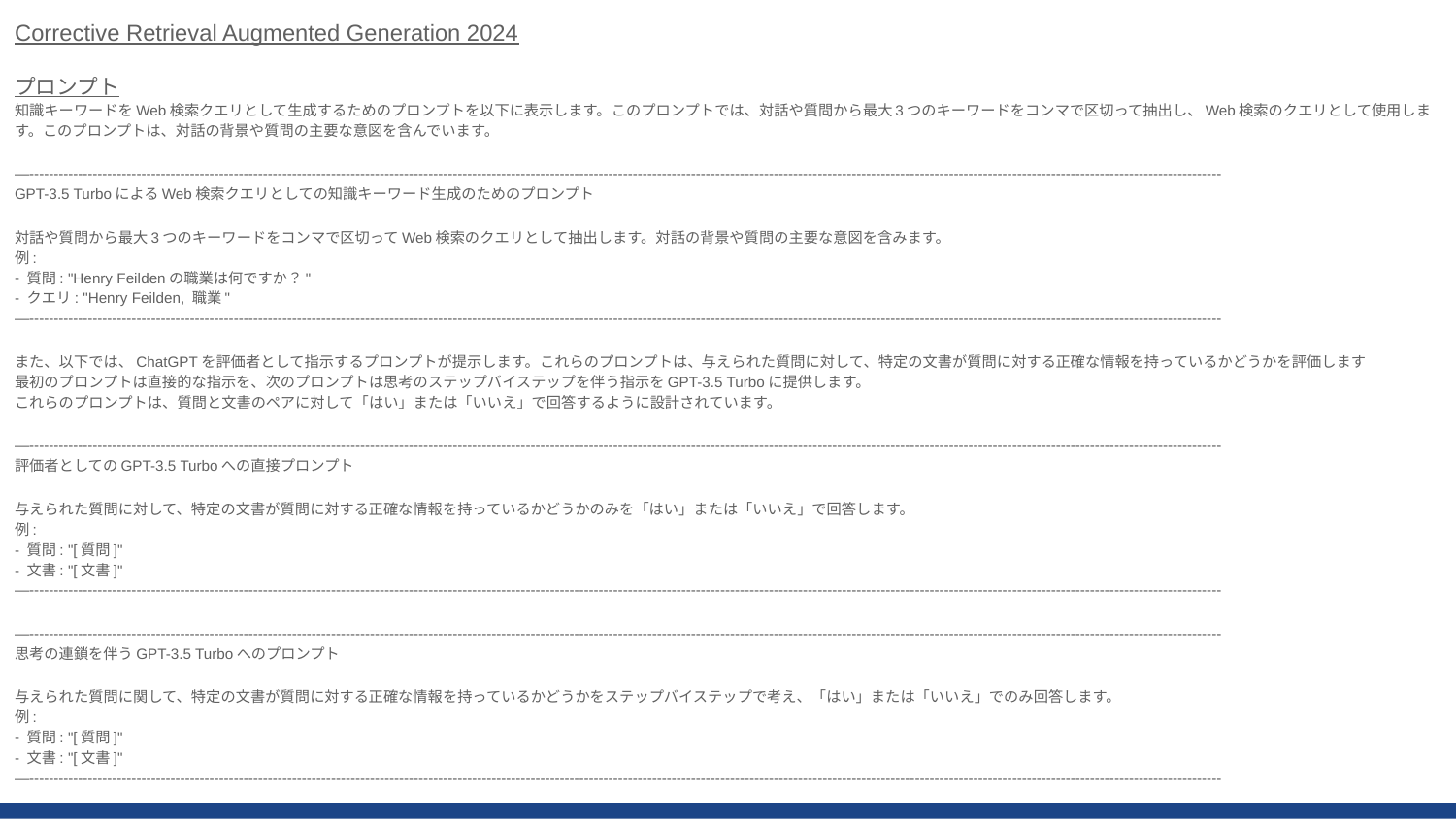

Corrective Retrieval Augmented Generation 2024
プロンプト
知識キーワードをWeb検索クエリとして生成するためのプロンプトを以下に表示します。このプロンプトでは、対話や質問から最大3つのキーワードをコンマで区切って抽出し、Web検索のクエリとして使用します。このプロンプトは、対話の背景や質問の主要な意図を含んでいます。
—-----------------------------------------------------------------------------------------------------------------------------------------------------------------------------------------------------------------------------------------------------
GPT-3.5 TurboによるWeb検索クエリとしての知識キーワード生成のためのプロンプト
対話や質問から最大3つのキーワードをコンマで区切ってWeb検索のクエリとして抽出します。対話の背景や質問の主要な意図を含みます。
例:
- 質問: "Henry Feildenの職業は何ですか？"
- クエリ: "Henry Feilden, 職業"
—-----------------------------------------------------------------------------------------------------------------------------------------------------------------------------------------------------------------------------------------------------
また、以下では、ChatGPTを評価者として指示するプロンプトが提示します。これらのプロンプトは、与えられた質問に対して、特定の文書が質問に対する正確な情報を持っているかどうかを評価します
最初のプロンプトは直接的な指示を、次のプロンプトは思考のステップバイステップを伴う指示をGPT-3.5 Turboに提供します。
これらのプロンプトは、質問と文書のペアに対して「はい」または「いいえ」で回答するように設計されています。
—-----------------------------------------------------------------------------------------------------------------------------------------------------------------------------------------------------------------------------------------------------
評価者としてのGPT-3.5 Turboへの直接プロンプト
与えられた質問に対して、特定の文書が質問に対する正確な情報を持っているかどうかのみを「はい」または「いいえ」で回答します。
例:
- 質問: "[質問]"
- 文書: "[文書]"
—-----------------------------------------------------------------------------------------------------------------------------------------------------------------------------------------------------------------------------------------------------
—-----------------------------------------------------------------------------------------------------------------------------------------------------------------------------------------------------------------------------------------------------
思考の連鎖を伴うGPT-3.5 Turboへのプロンプト
与えられた質問に関して、特定の文書が質問に対する正確な情報を持っているかどうかをステップバイステップで考え、「はい」または「いいえ」でのみ回答します。
例:
- 質問: "[質問]"
- 文書: "[文書]"
—-----------------------------------------------------------------------------------------------------------------------------------------------------------------------------------------------------------------------------------------------------